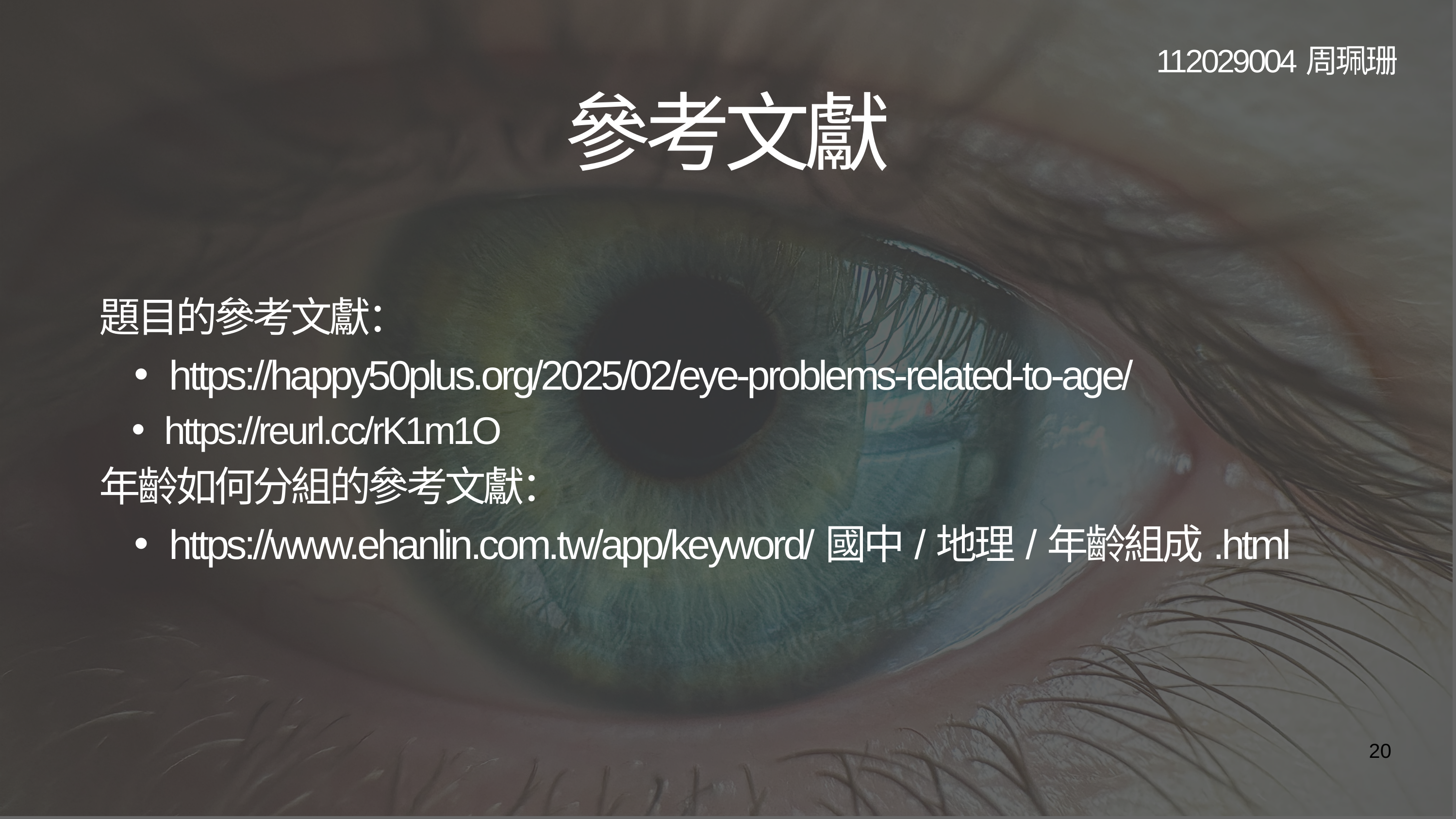

112029004周珮珊
參考文獻
題目的參考文獻：
https://happy50plus.org/2025/02/eye-problems-related-to-age/
https://reurl.cc/rK1m1O
年齡如何分組的參考文獻：
https://www.ehanlin.com.tw/app/keyword/國中/地理/年齡組成.html
20